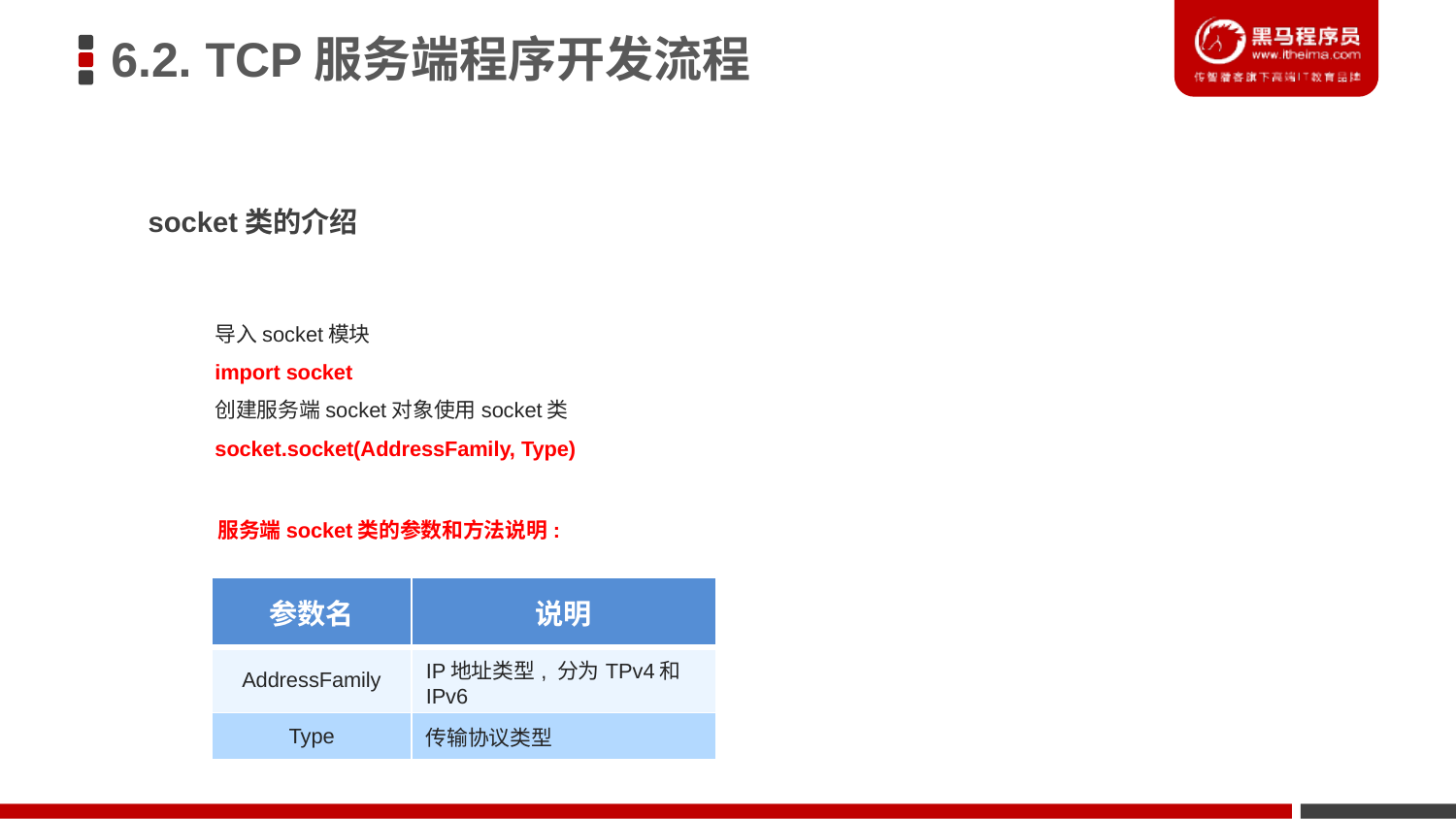

6.2. TCP服务端程序开发流程
socket类的介绍
导入socket模块
import socket
创建服务端socket对象使用socket类
socket.socket(AddressFamily, Type)
服务端socket类的参数和方法说明:
| 参数名 | 说明 |
| --- | --- |
| AddressFamily | IP地址类型, 分为TPv4和IPv6 |
| Type | 传输协议类型 |